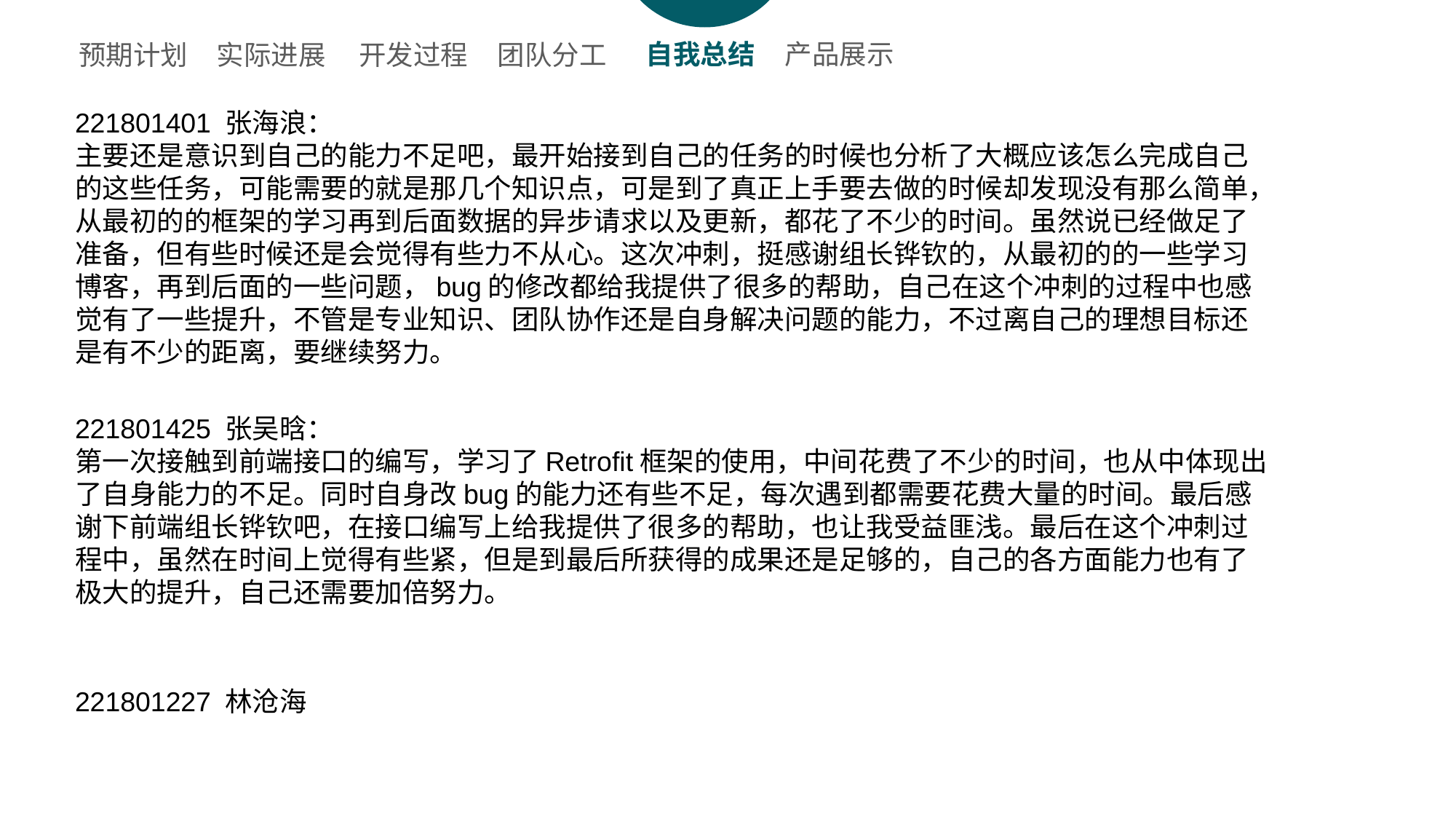

自我总结
产品展示
开发过程
团队分工
预期计划
实际进展
221801401 张海浪：
主要还是意识到自己的能力不足吧，最开始接到自己的任务的时候也分析了大概应该怎么完成自己的这些任务，可能需要的就是那几个知识点，可是到了真正上手要去做的时候却发现没有那么简单，从最初的的框架的学习再到后面数据的异步请求以及更新，都花了不少的时间。虽然说已经做足了准备，但有些时候还是会觉得有些力不从心。这次冲刺，挺感谢组长铧钦的，从最初的的一些学习博客，再到后面的一些问题，bug的修改都给我提供了很多的帮助，自己在这个冲刺的过程中也感觉有了一些提升，不管是专业知识、团队协作还是自身解决问题的能力，不过离自己的理想目标还是有不少的距离，要继续努力。
221801425 张吴晗：
第一次接触到前端接口的编写，学习了Retrofit框架的使用，中间花费了不少的时间，也从中体现出了自身能力的不足。同时自身改bug的能力还有些不足，每次遇到都需要花费大量的时间。最后感谢下前端组长铧钦吧，在接口编写上给我提供了很多的帮助，也让我受益匪浅。最后在这个冲刺过程中，虽然在时间上觉得有些紧，但是到最后所获得的成果还是足够的，自己的各方面能力也有了极大的提升，自己还需要加倍努力。
221801227 林沧海